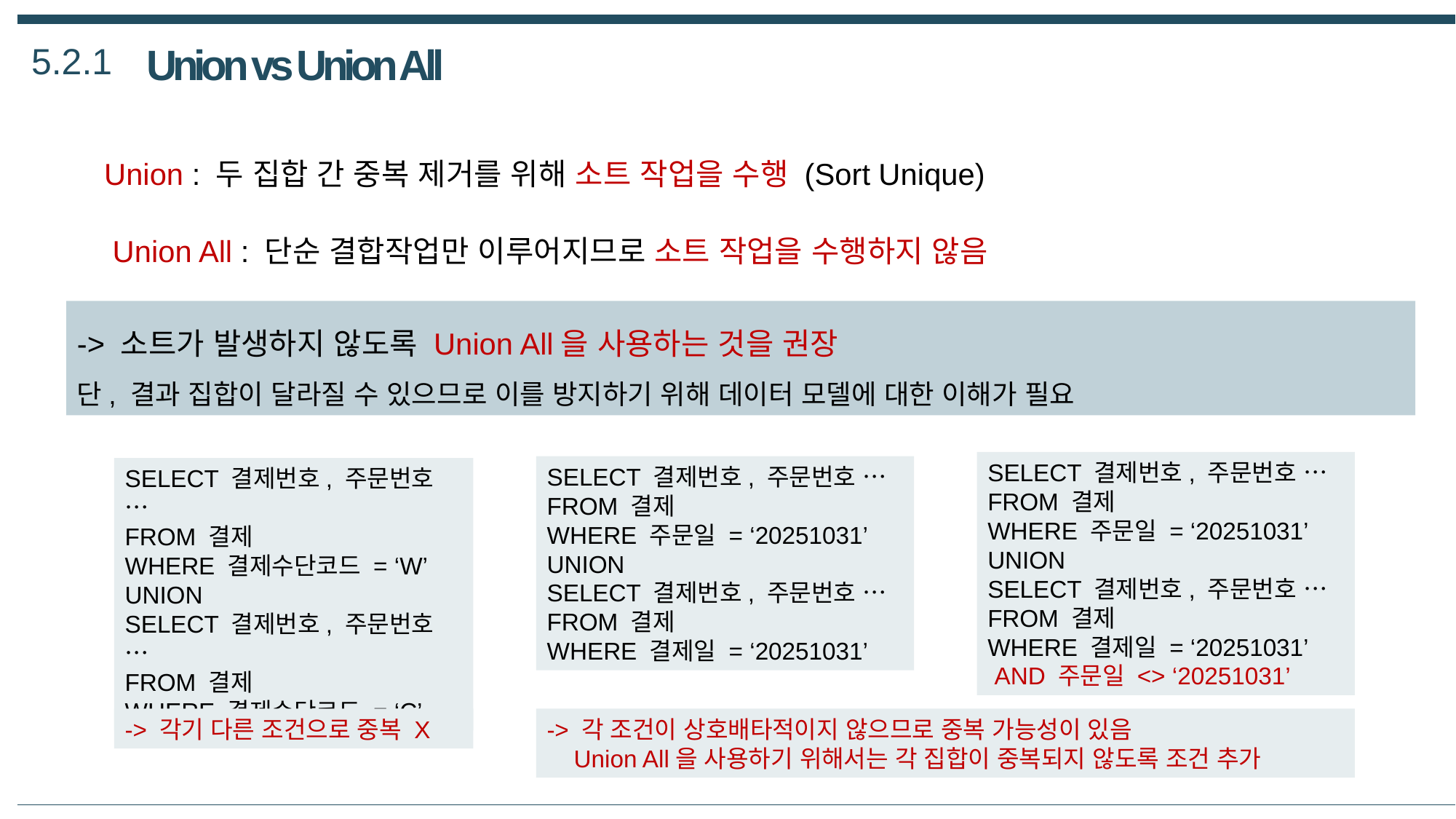

5.2.1
Union vs Union All
Union : 두 집합 간 중복 제거를 위해 소트 작업을 수행 (Sort Unique)
Union All : 단순 결합작업만 이루어지므로 소트 작업을 수행하지 않음
-> 소트가 발생하지 않도록 Union All을 사용하는 것을 권장
단, 결과 집합이 달라질 수 있으므로 이를 방지하기 위해 데이터 모델에 대한 이해가 필요
SELECT 결제번호, 주문번호 …
FROM 결제
WHERE 주문일 = ‘20251031’
UNION
SELECT 결제번호, 주문번호 …
FROM 결제
WHERE 결제일 = ‘20251031’
 AND 주문일 <> ‘20251031’
SELECT 결제번호, 주문번호 …
FROM 결제
WHERE 주문일 = ‘20251031’
UNION
SELECT 결제번호, 주문번호 …
FROM 결제
WHERE 결제일 = ‘20251031’
SELECT 결제번호, 주문번호 …
FROM 결제
WHERE 결제수단코드 = ‘W’
UNION
SELECT 결제번호, 주문번호 …
FROM 결제
WHERE 결제수단코드 = ‘C’
-> 각기 다른 조건으로 중복 X
-> 각 조건이 상호배타적이지 않으므로 중복 가능성이 있음
    Union All을 사용하기 위해서는 각 집합이 중복되지 않도록 조건 추가